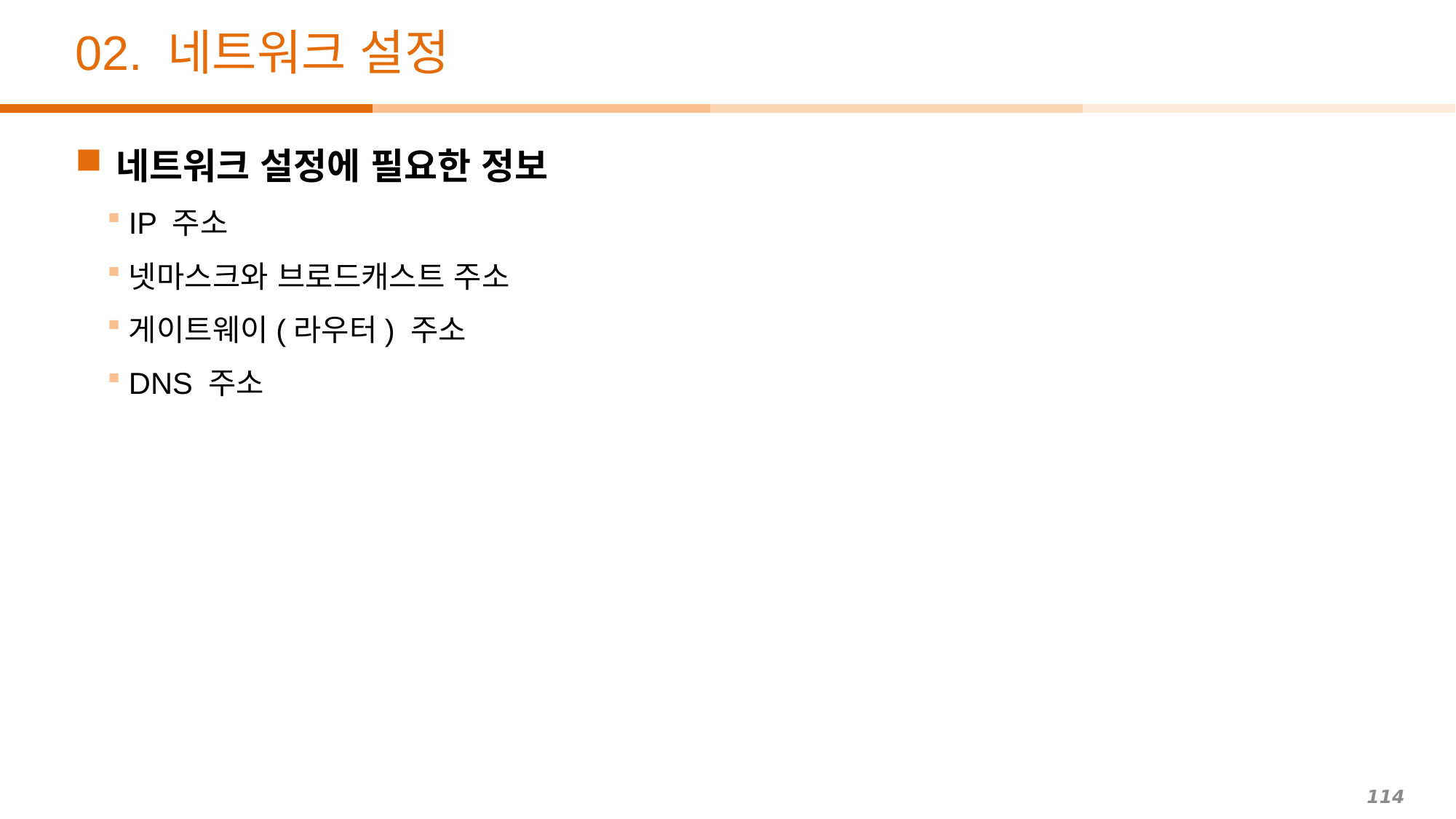

# 02. 네트워크 설정
네트워크 설정에 필요한 정보
IP 주소
넷마스크와 브로드캐스트 주소
게이트웨이(라우터) 주소
DNS 주소